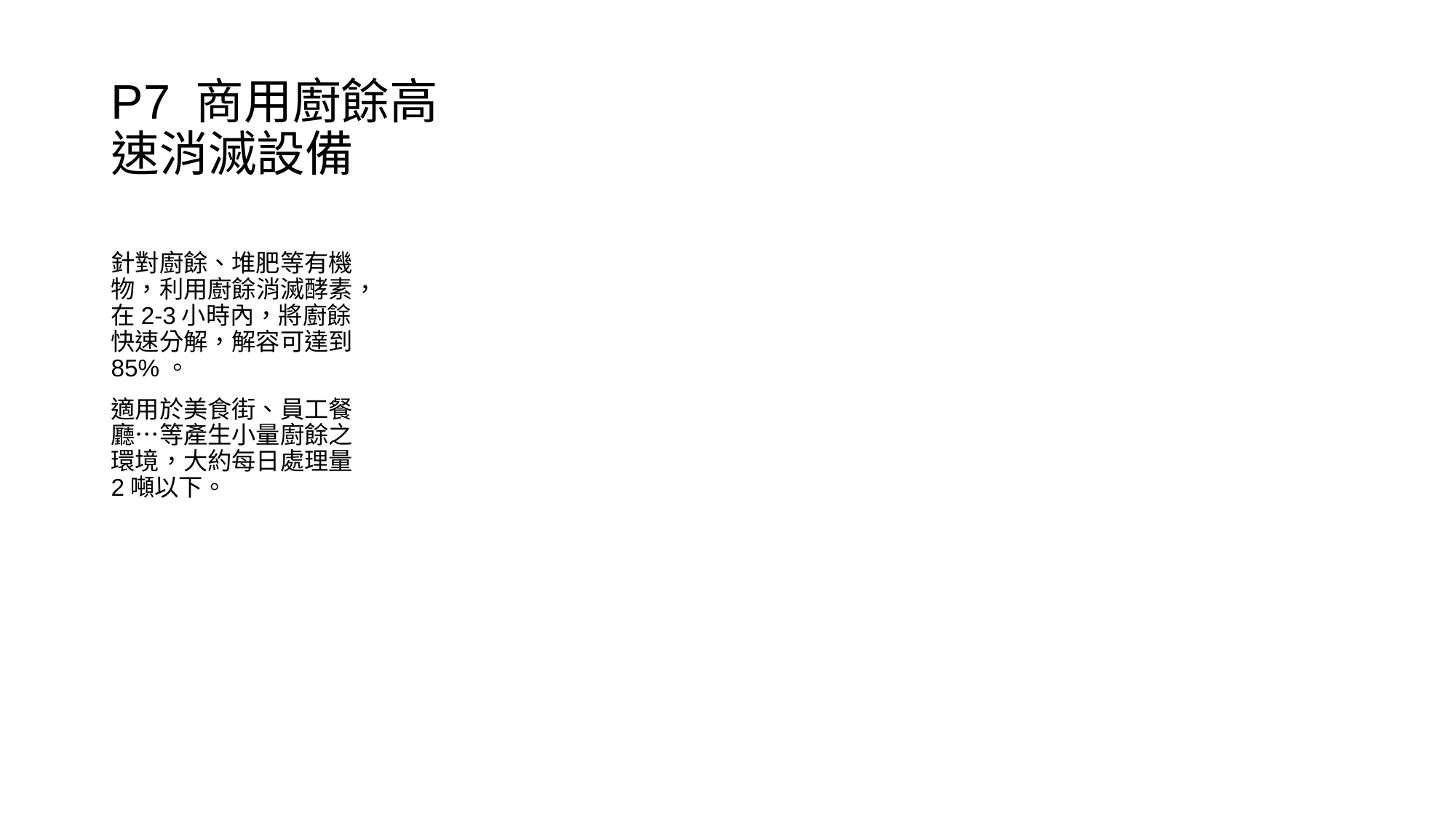

# P7 商用廚餘高速消滅設備
針對廚餘、堆肥等有機物，利用廚餘消滅酵素，在2-3小時內，將廚餘快速分解，解容可達到85%。
適用於美食街、員工餐廳…等產生小量廚餘之環境，大約每日處理量2噸以下。